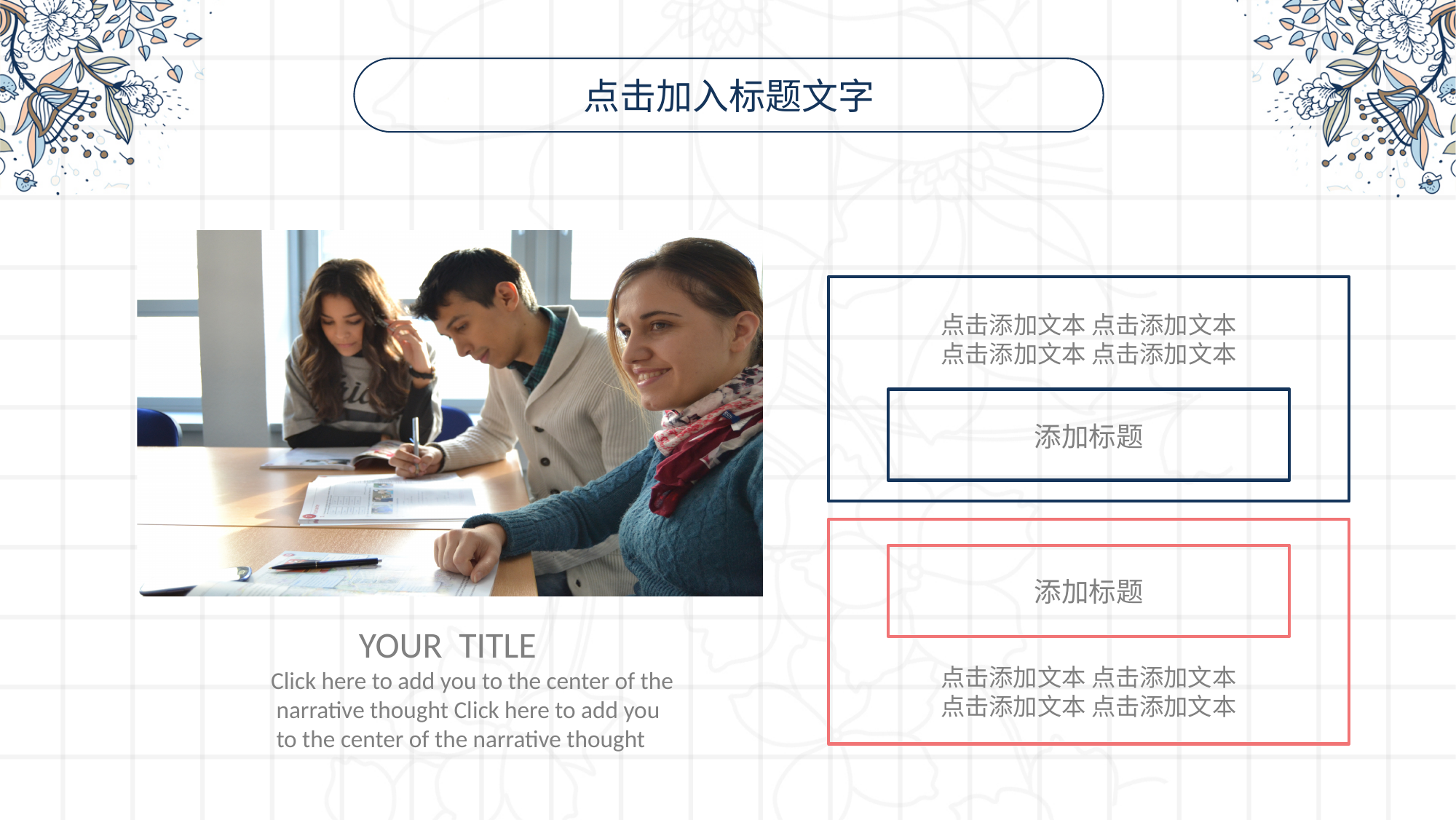

点击加入标题文字

点击添加文本 点击添加文本
点击添加文本 点击添加文本

添加标题

添加标题
点击添加文本 点击添加文本
点击添加文本 点击添加文本
                       YOUR  TITLE
Click here to add you to the center of the
 narrative thought Click here to add you
 to the center of the narrative thought